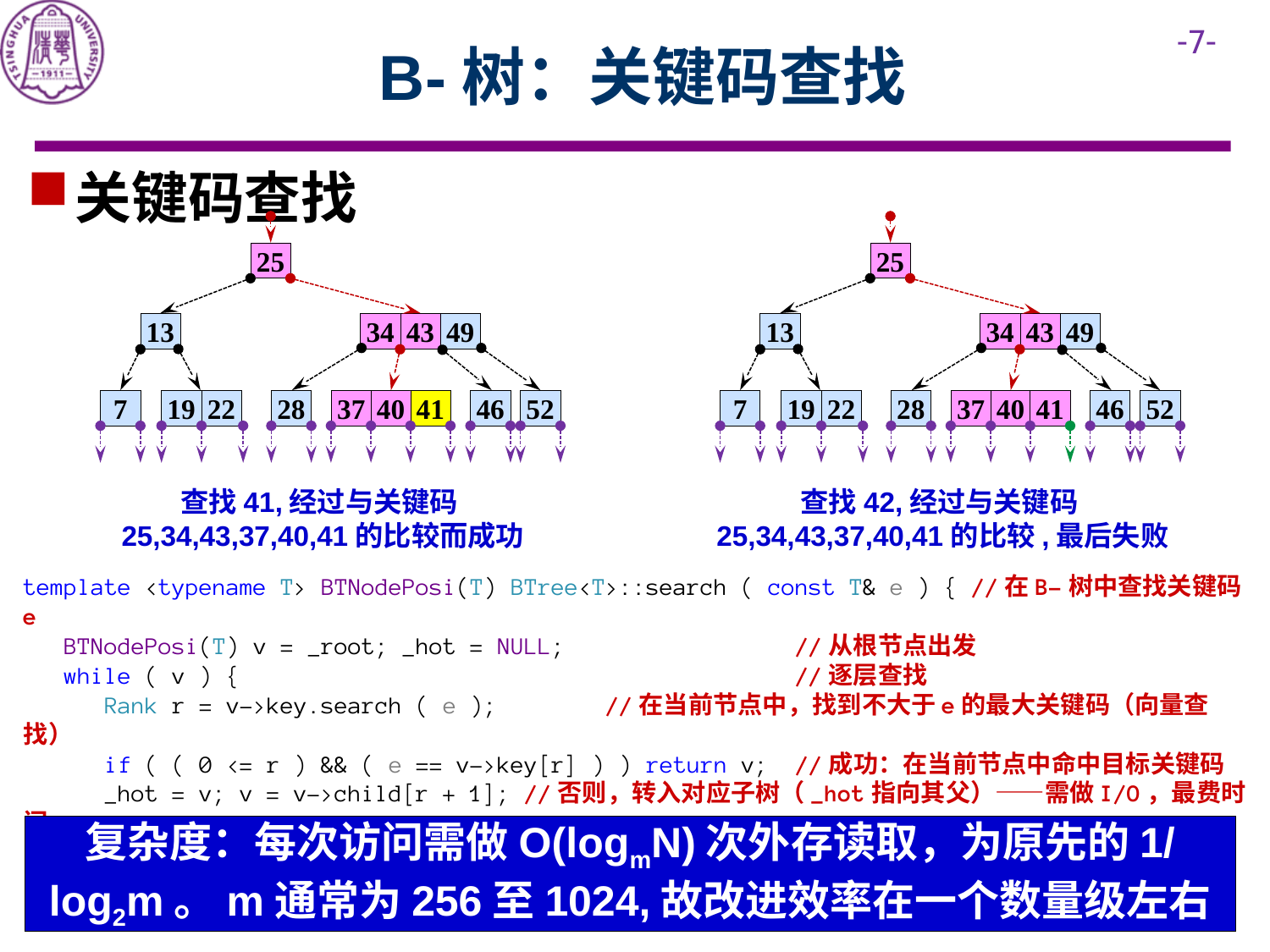

# B-树：关键码查找
关键码查找
25
25
13
34
43
49
13
34
43
49
28
37
52
28
37
52
7
19
22
40
7
19
22
40
41
41
46
46
查找41,经过与关键码25,34,43,37,40,41的比较而成功
查找42,经过与关键码25,34,43,37,40,41的比较,最后失败
template <typename T> BTNodePosi(T) BTree<T>::search ( const T& e ) { //在B-树中查找关键码e
   BTNodePosi(T) v = _root; _hot = NULL;                 //从根节点出发
   while ( v ) {                                         //逐层查找
      Rank r = v->key.search ( e );        //在当前节点中，找到不大于e的最大关键码（向量查找）
      if ( ( 0 <= r ) && ( e == v->key[r] ) ) return v;  //成功：在当前节点中命中目标关键码
      _hot = v; v = v->child[r + 1]; //否则，转入对应子树（_hot指向其父）——需做I/O，最费时间
   }                                //这里在向量内是二分查找，但对通常的_order可直接顺序查找
   return NULL;                                       //失败：最终抵达外部节点
}
复杂度：每次访问需做O(logmN)次外存读取，为原先的1/log2m。m通常为256至1024,故改进效率在一个数量级左右